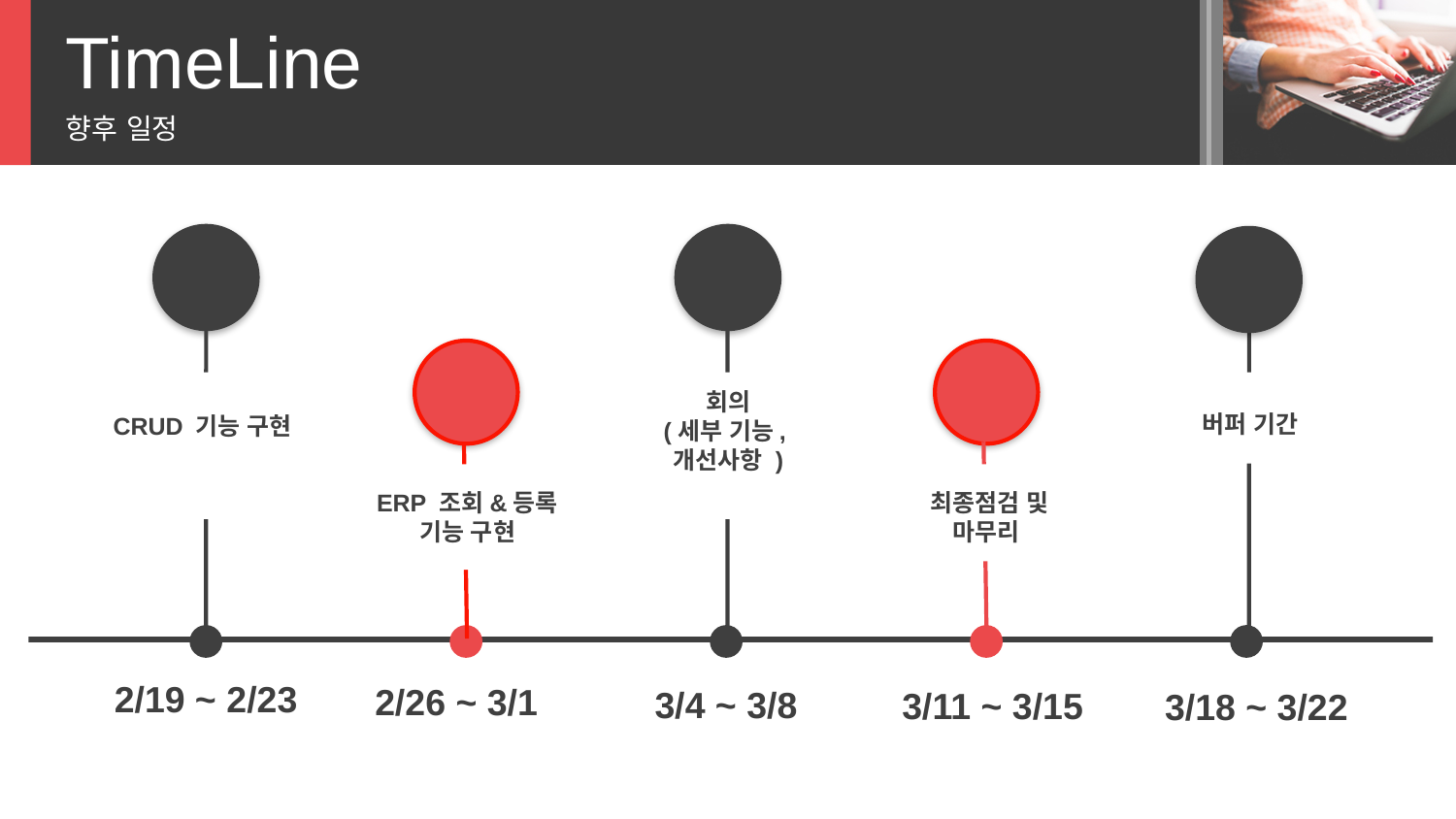

TimeLine
향후 일정

CRUD 기능 구현

회의
(세부 기능,
개선사항 )

버퍼 기간

ERP 조회&등록 기능 구현

최종점검 및
마무리

2/19 ~ 2/23
2/26 ~ 3/1
3/4 ~ 3/8
3/11 ~ 3/15
3/18 ~ 3/22